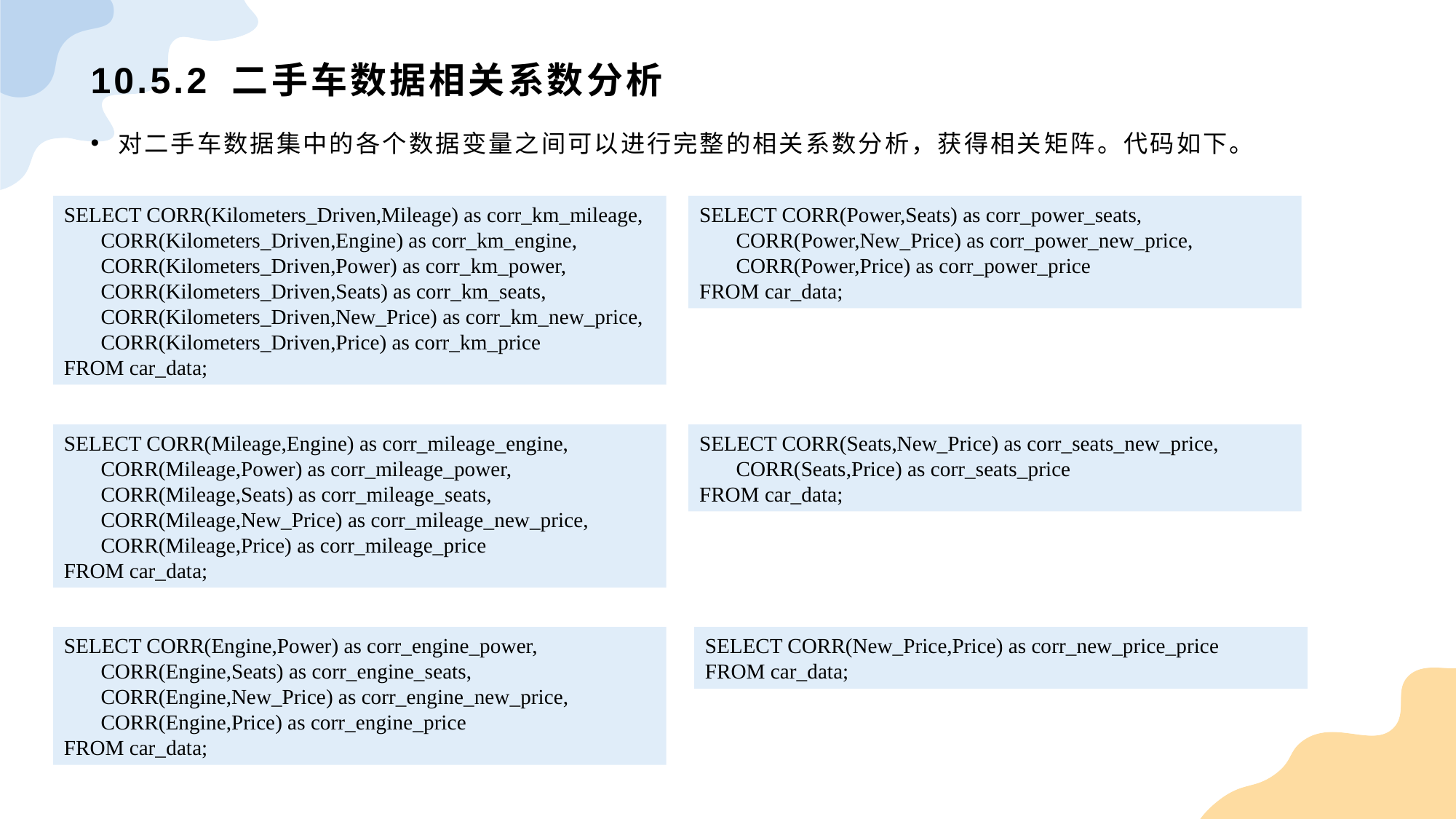

# 10.5.2 二手车数据相关系数分析
对二手车数据集中的各个数据变量之间可以进行完整的相关系数分析，获得相关矩阵。代码如下。
SELECT CORR(Kilometers_Driven,Mileage) as corr_km_mileage,       CORR(Kilometers_Driven,Engine) as corr_km_engine,       CORR(Kilometers_Driven,Power) as corr_km_power,       CORR(Kilometers_Driven,Seats) as corr_km_seats,       CORR(Kilometers_Driven,New_Price) as corr_km_new_price,       CORR(Kilometers_Driven,Price) as corr_km_priceFROM car_data;
SELECT CORR(Power,Seats) as corr_power_seats,
       CORR(Power,New_Price) as corr_power_new_price,
       CORR(Power,Price) as corr_power_price
FROM car_data;
SELECT CORR(Mileage,Engine) as corr_mileage_engine,
       CORR(Mileage,Power) as corr_mileage_power,
       CORR(Mileage,Seats) as corr_mileage_seats,
       CORR(Mileage,New_Price) as corr_mileage_new_price,
       CORR(Mileage,Price) as corr_mileage_price
FROM car_data;
SELECT CORR(Seats,New_Price) as corr_seats_new_price,
       CORR(Seats,Price) as corr_seats_price
FROM car_data;
SELECT CORR(Engine,Power) as corr_engine_power,
       CORR(Engine,Seats) as corr_engine_seats,
       CORR(Engine,New_Price) as corr_engine_new_price,
       CORR(Engine,Price) as corr_engine_price
FROM car_data;
SELECT CORR(New_Price,Price) as corr_new_price_price
FROM car_data;